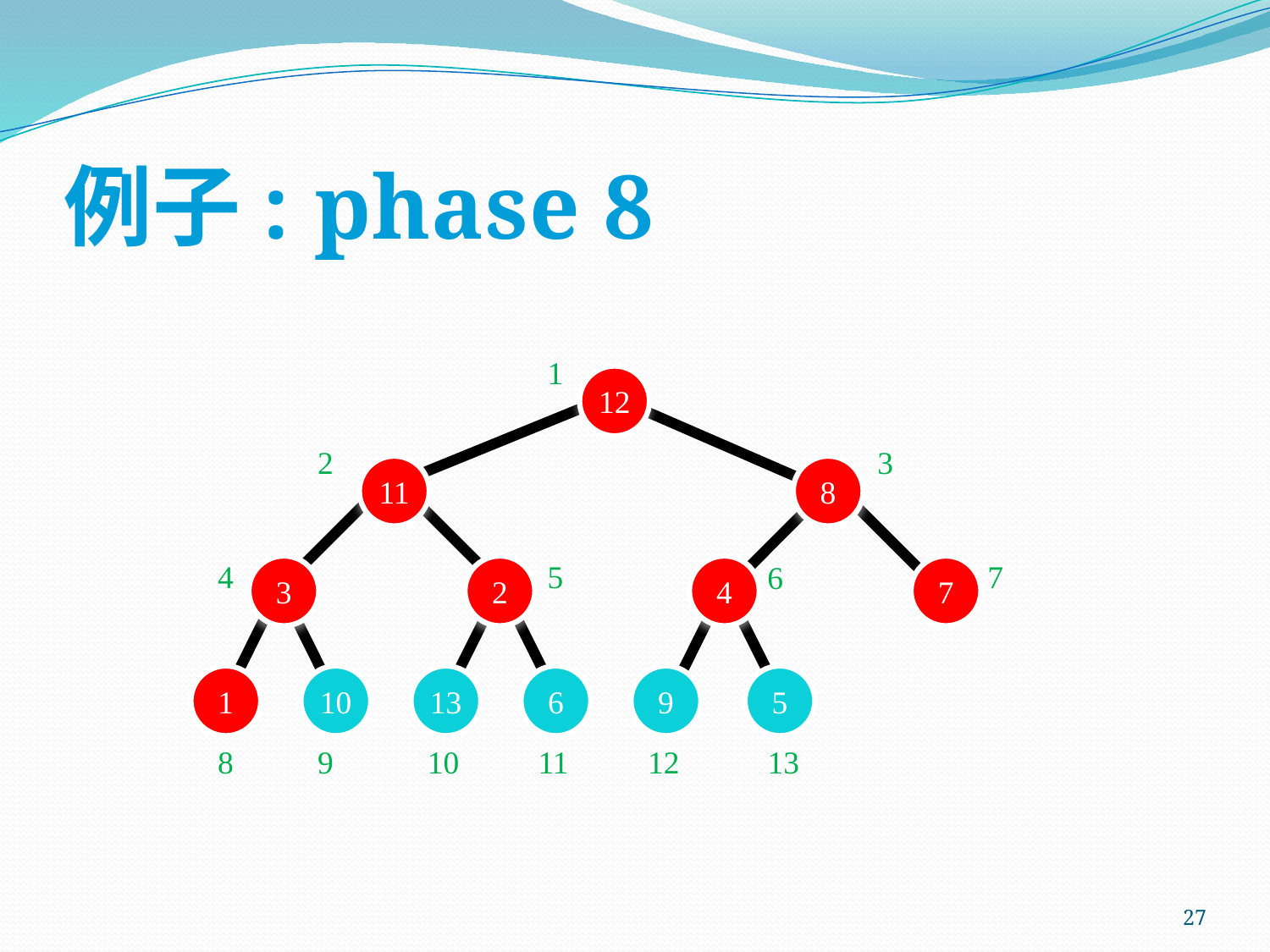

# 例子: phase 8
1
12

2
3
11
8

4
5
7
6
3
2
4
7

1
10
13
6
9
5
8
9
10
11
12
13
27